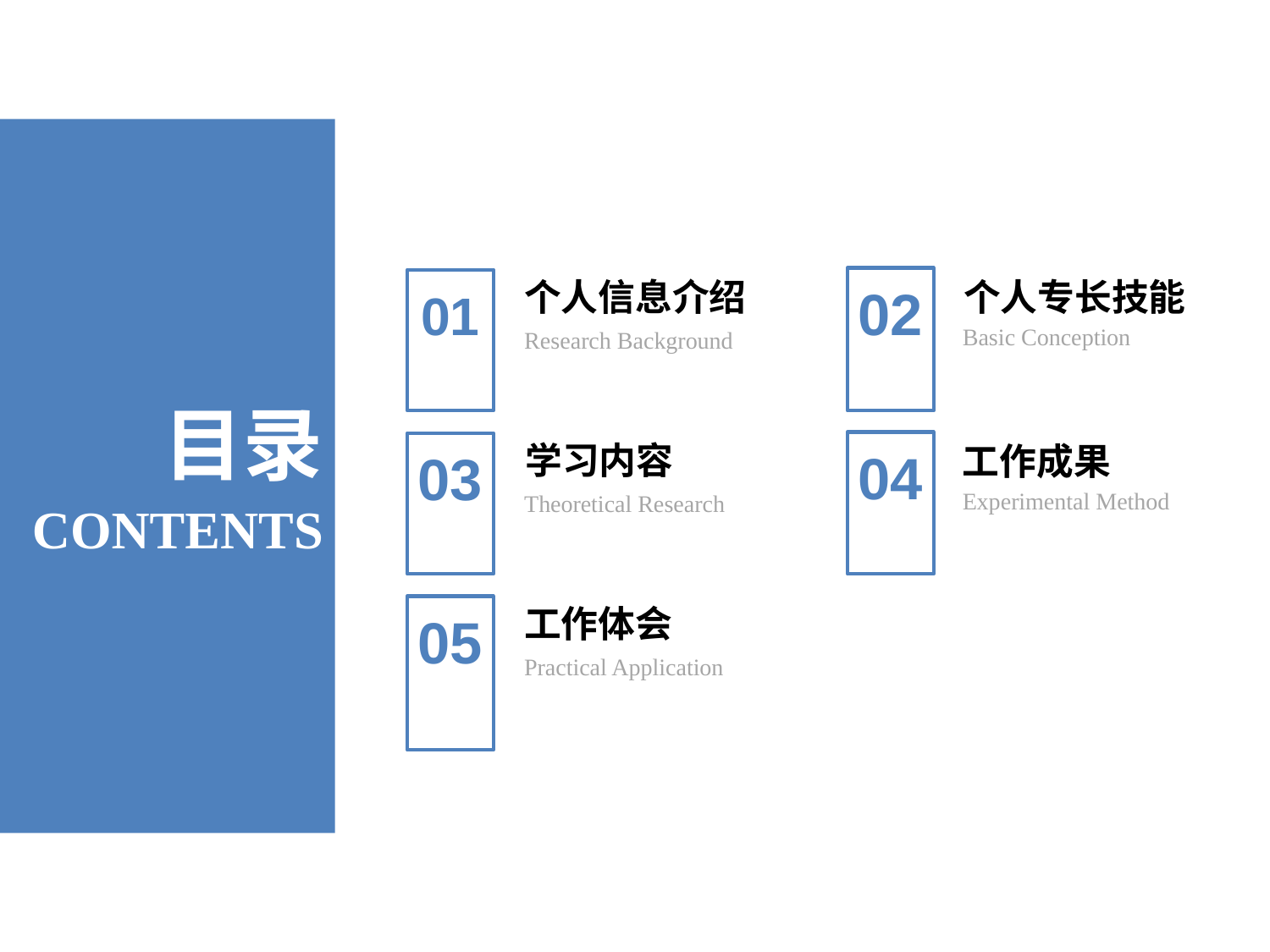

个人专长技能
Basic Conception

02
个人信息介绍
Research Background

01
目录
学习内容

Theoretical Research

03
工作成果
Experimental Method

04
CONTENTS
工作体会
Practical Application

05